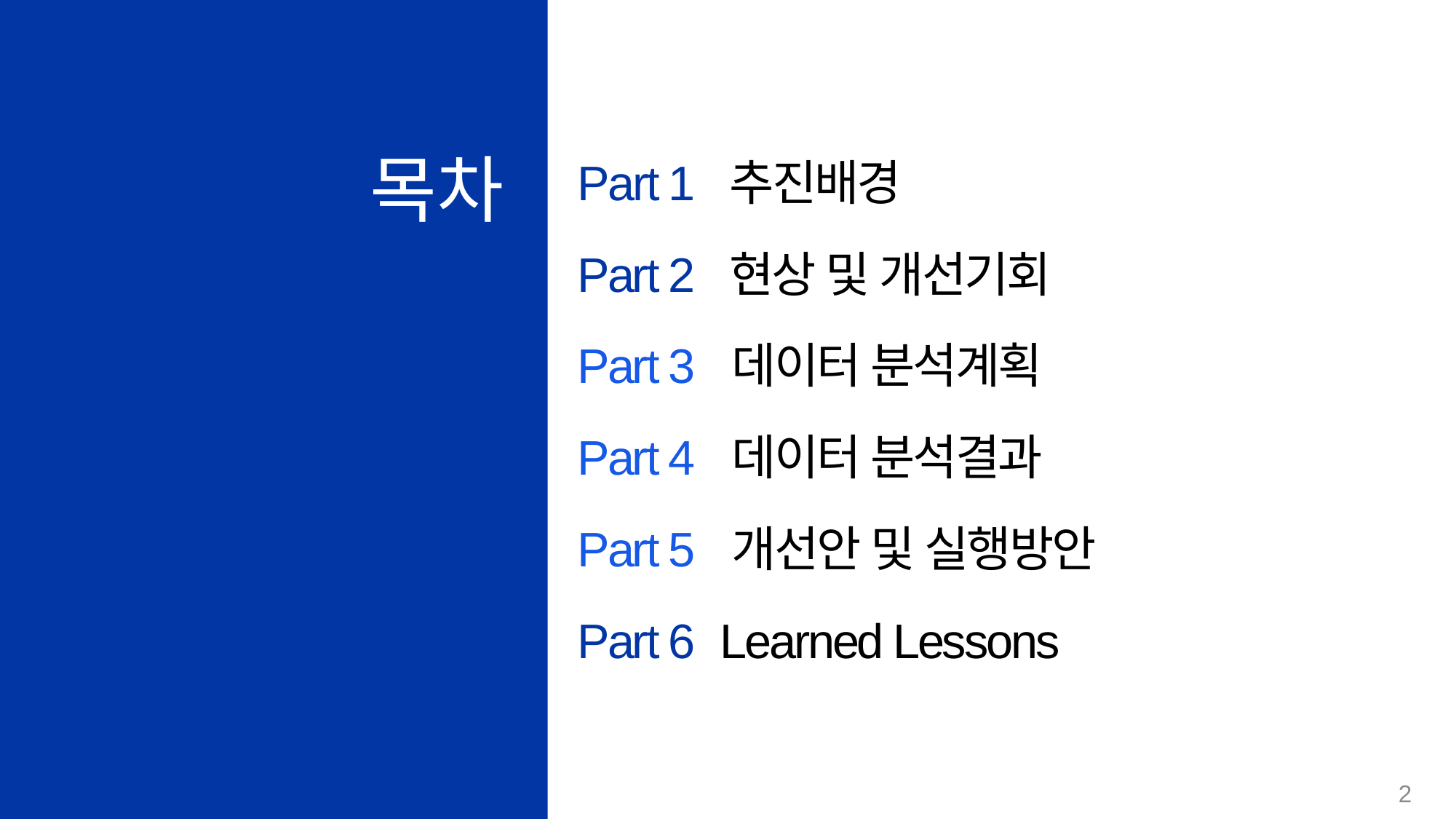

목차
Part 1  추진배경
Part 2  현상 및 개선기회
Part 3  데이터 분석계획
Part 4  데이터 분석결과
Part 5  개선안 및 실행방안
Part 6  Learned Lessons
2